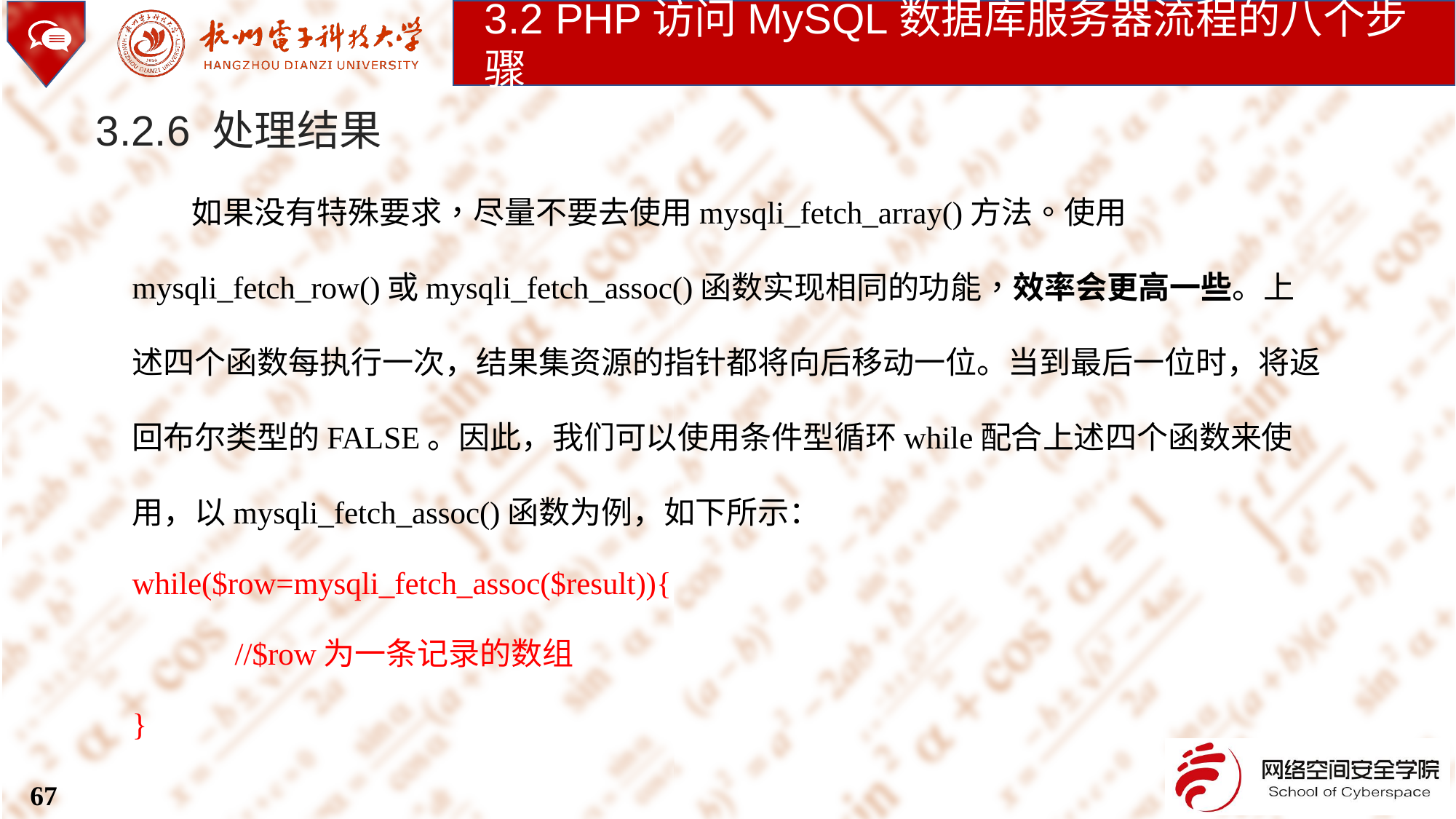

3.2 PHP访问MySQL数据库服务器流程的八个步骤
3.2.6 处理结果
如果没有特殊要求，尽量不要去使用mysqli_fetch_array()方法。使用mysqli_fetch_row()或mysqli_fetch_assoc()函数实现相同的功能，效率会更高一些。上述四个函数每执行一次，结果集资源的指针都将向后移动一位。当到最后一位时，将返回布尔类型的FALSE。因此，我们可以使用条件型循环while配合上述四个函数来使用，以mysqli_fetch_assoc()函数为例，如下所示：
while($row=mysqli_fetch_assoc($result)){
	//$row为一条记录的数组
}
67